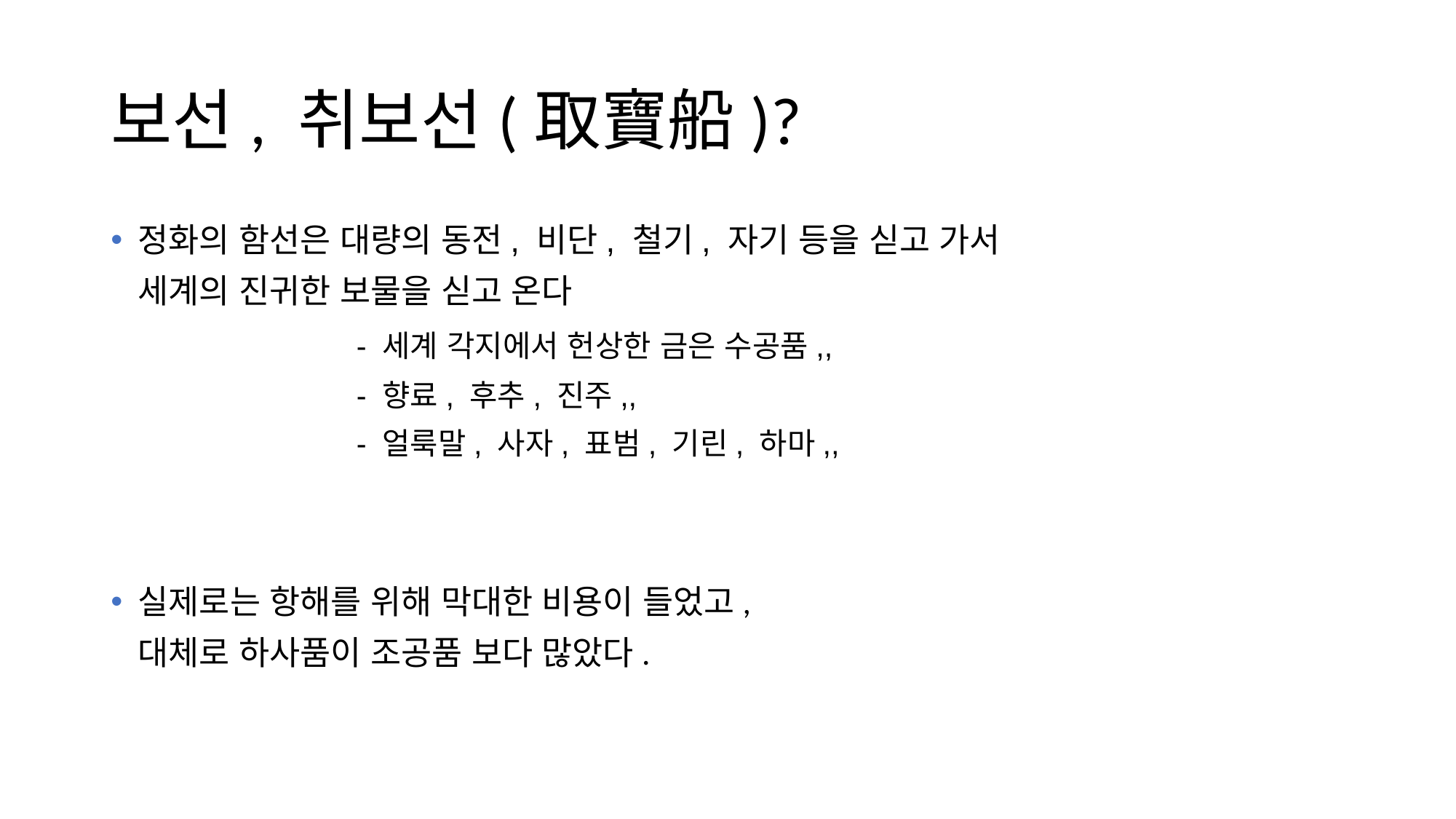

# 보선, 취보선(取寶船)?
정화의 함선은 대량의 동전, 비단, 철기, 자기 등을 싣고 가서
	세계의 진귀한 보물을 싣고 온다
		   	- 세계 각지에서 헌상한 금은 수공품,,
   			- 향료, 후추, 진주,,
		    	- 얼룩말, 사자, 표범, 기린, 하마,,

실제로는 항해를 위해 막대한 비용이 들었고,
	대체로 하사품이 조공품 보다 많았다.